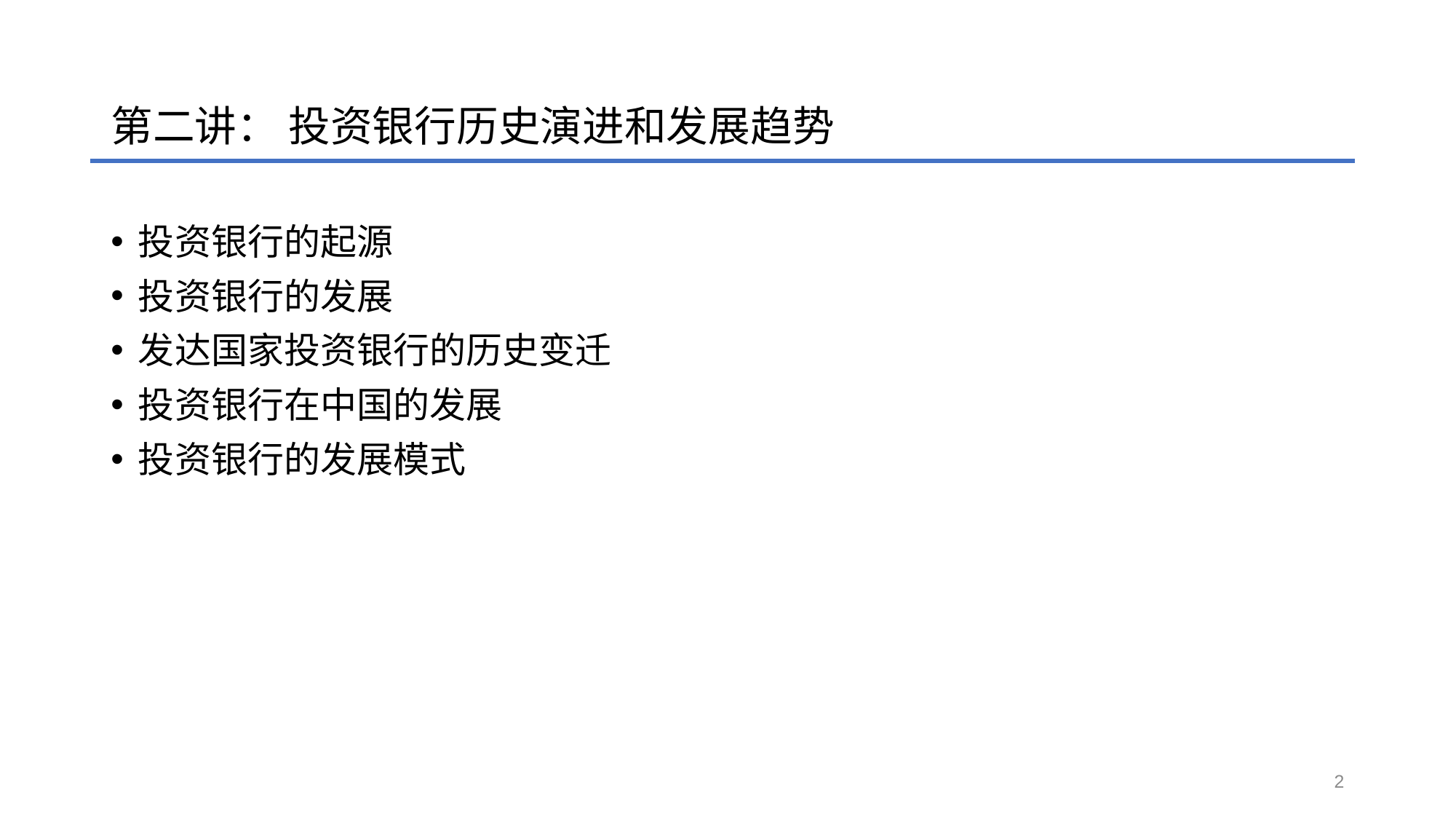

# 第二讲： 投资银行历史演进和发展趋势
投资银行的起源
投资银行的发展
发达国家投资银行的历史变迁
投资银行在中国的发展
投资银行的发展模式
2